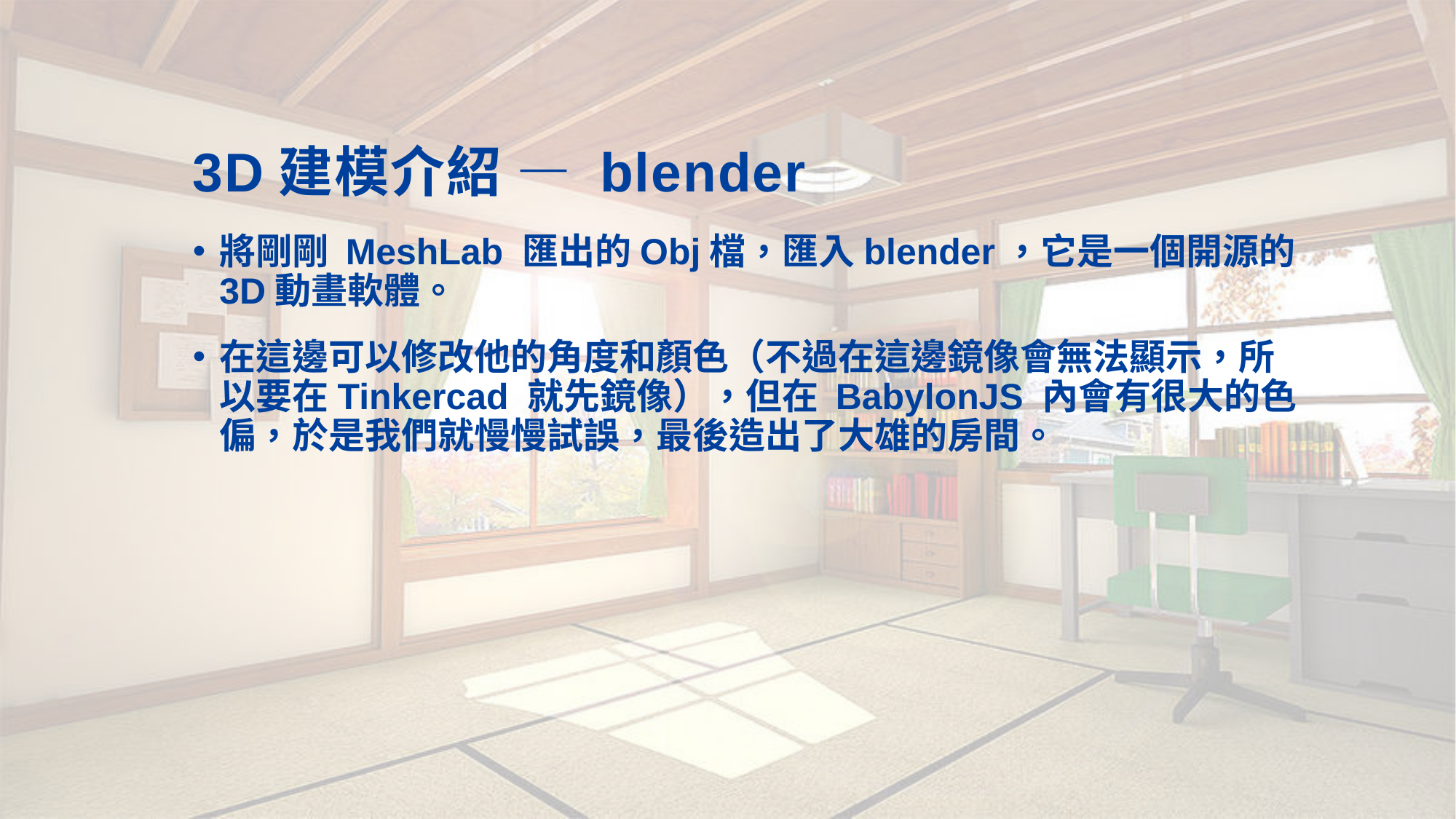

# 3D建模介紹 — blender
將剛剛 MeshLab 匯出的Obj檔，匯入blender，它是一個開源的3D動畫軟體。
在這邊可以修改他的角度和顏色（不過在這邊鏡像會無法顯示，所以要在Tinkercad 就先鏡像），但在 BabylonJS 內會有很大的色偏，於是我們就慢慢試誤，最後造出了大雄的房間。